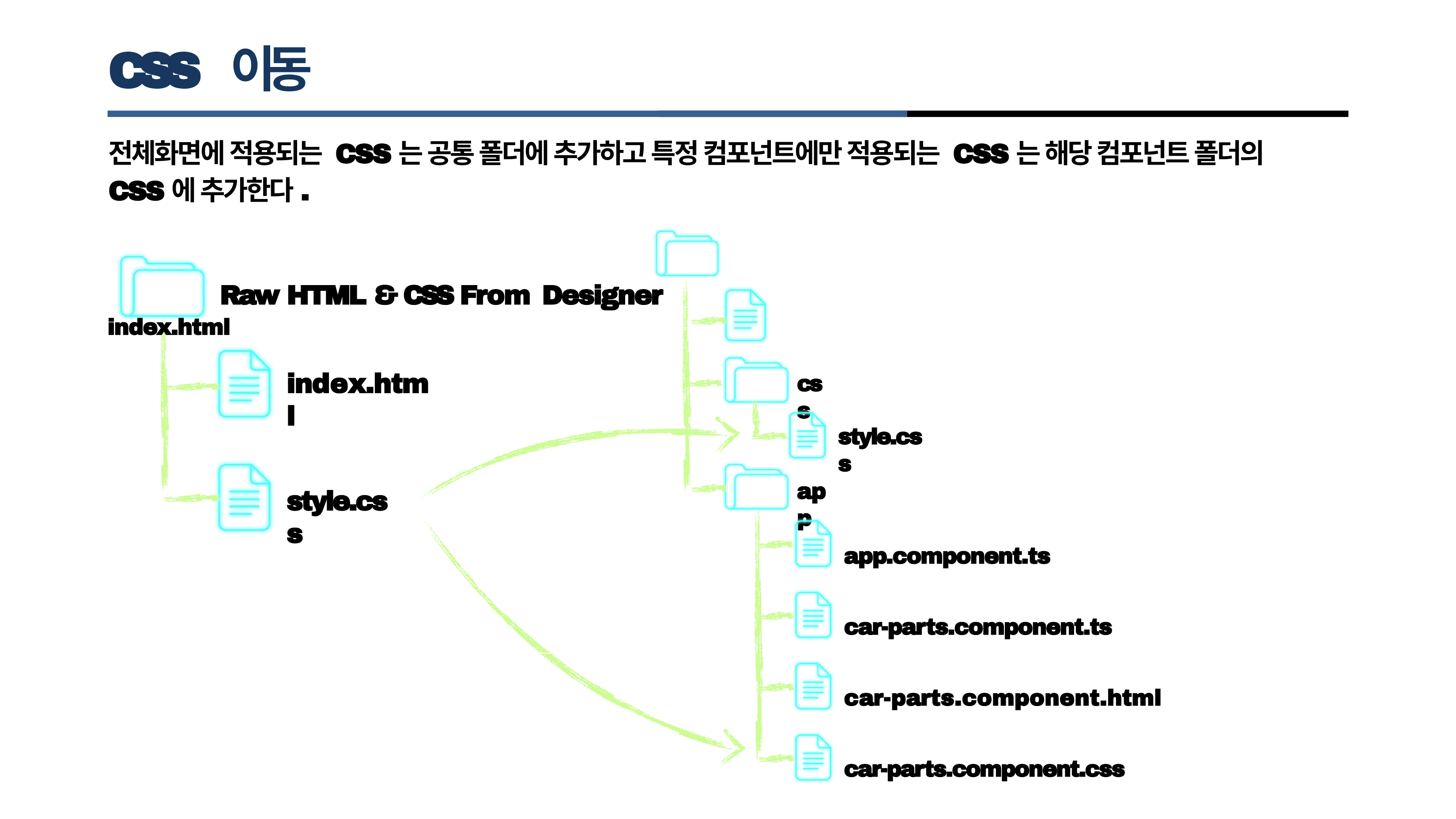

# CSS 이동
전체화면에 적용되는 CSS는 공통 폴더에 추가하고 특정 컴포넌트에만 적용되는 CSS는 해당 컴포넌트 폴더의 CSS에 추가한다.

Raw HTML & CSS From Designer
index.html

index.html
css

style.css

app
style.css

app.component.ts
car-parts.component.ts
car-parts.component.html  car-parts.component.css